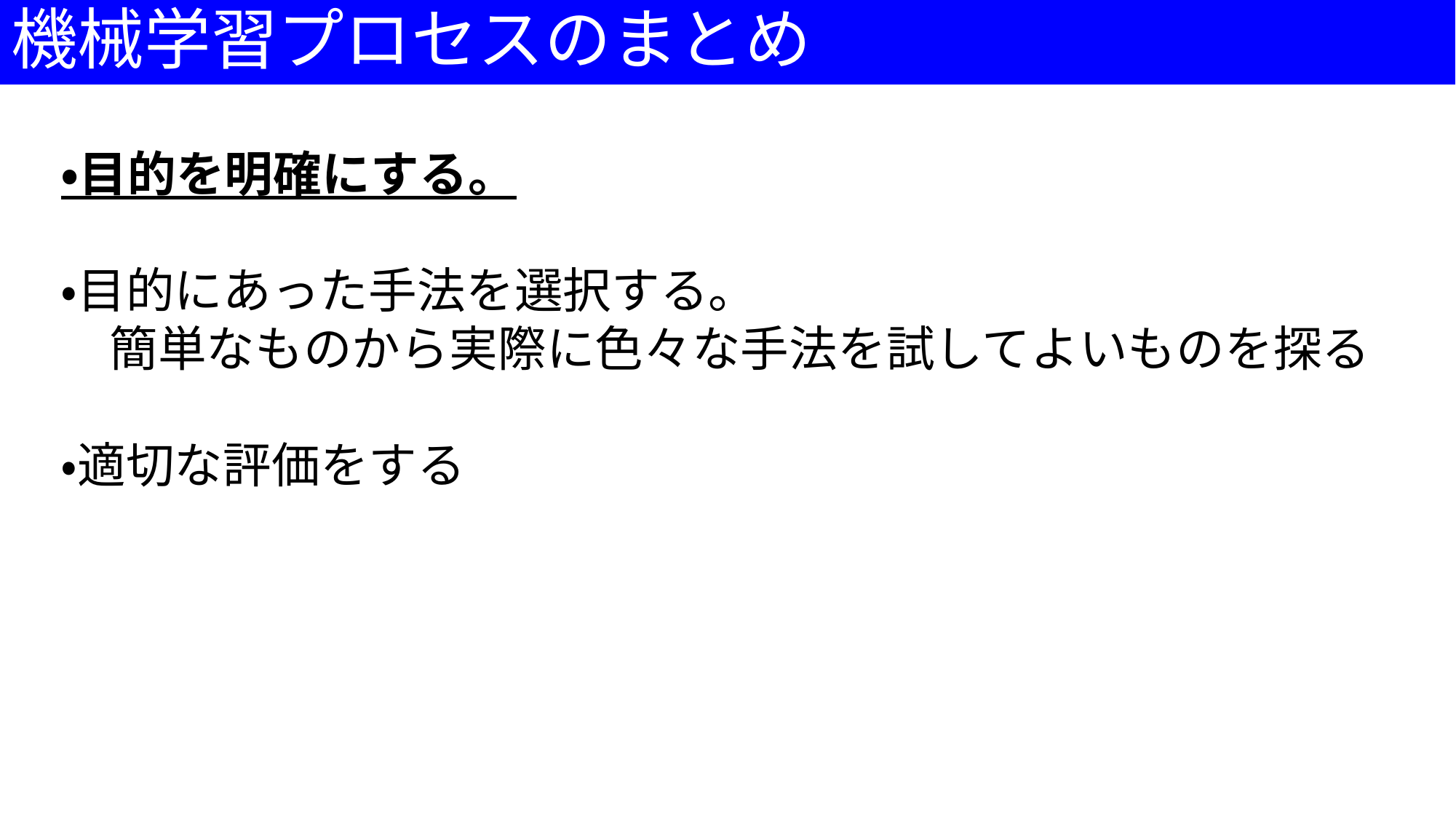

# 機械学習プロセスのまとめ
・目的を明確にする。

・目的にあった手法を選択する。
　簡単なものから実際に色々な手法を試してよいものを探る

・適切な評価をする